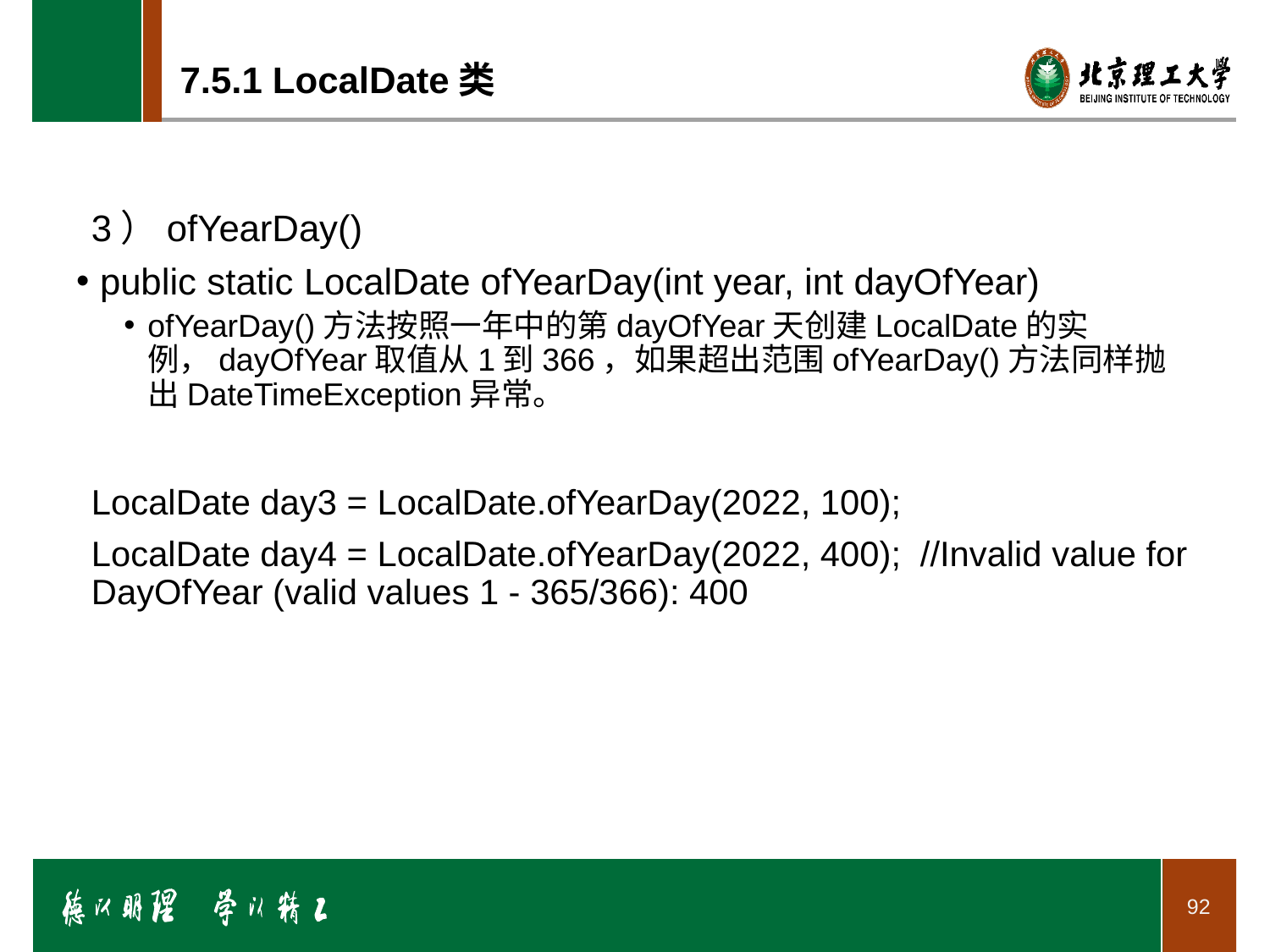

# 7.5.1 LocalDate类
3）ofYearDay()
public static LocalDate ofYearDay(int year, int dayOfYear)
ofYearDay()方法按照一年中的第dayOfYear天创建LocalDate的实例，dayOfYear取值从1到366，如果超出范围ofYearDay()方法同样抛出DateTimeException异常。

LocalDate day3 = LocalDate.ofYearDay(2022, 100);
LocalDate day4 = LocalDate.ofYearDay(2022, 400);  //Invalid value for DayOfYear (valid values 1 - 365/366): 400